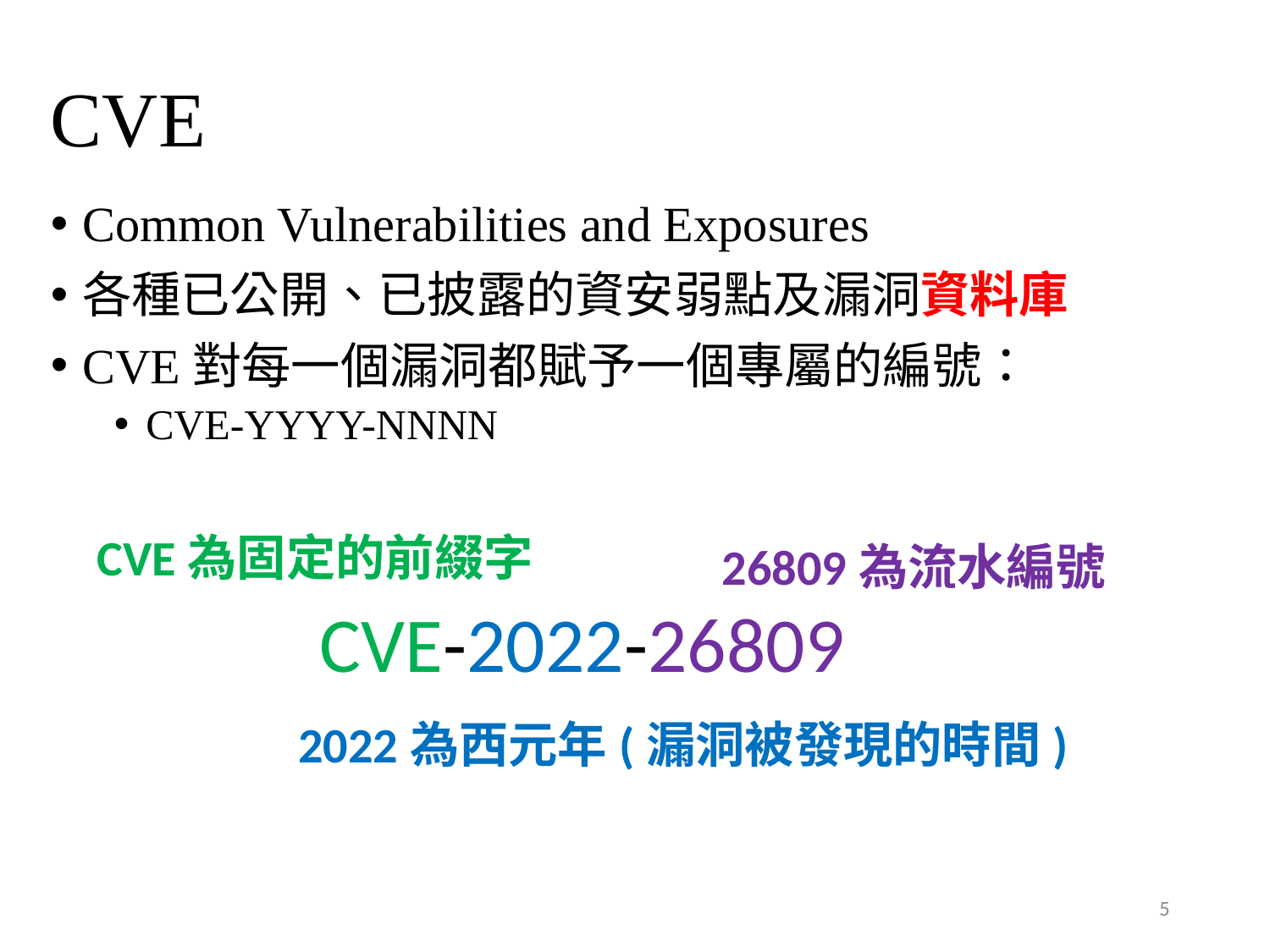

# CVE
Common Vulnerabilities and Exposures
各種已公開、已披露的資安弱點及漏洞資料庫
CVE對每一個漏洞都賦予一個專屬的編號：
CVE-YYYY-NNNN
CVE為固定的前綴字
26809為流水編號
CVE-2022-26809
2022為西元年(漏洞被發現的時間)
5